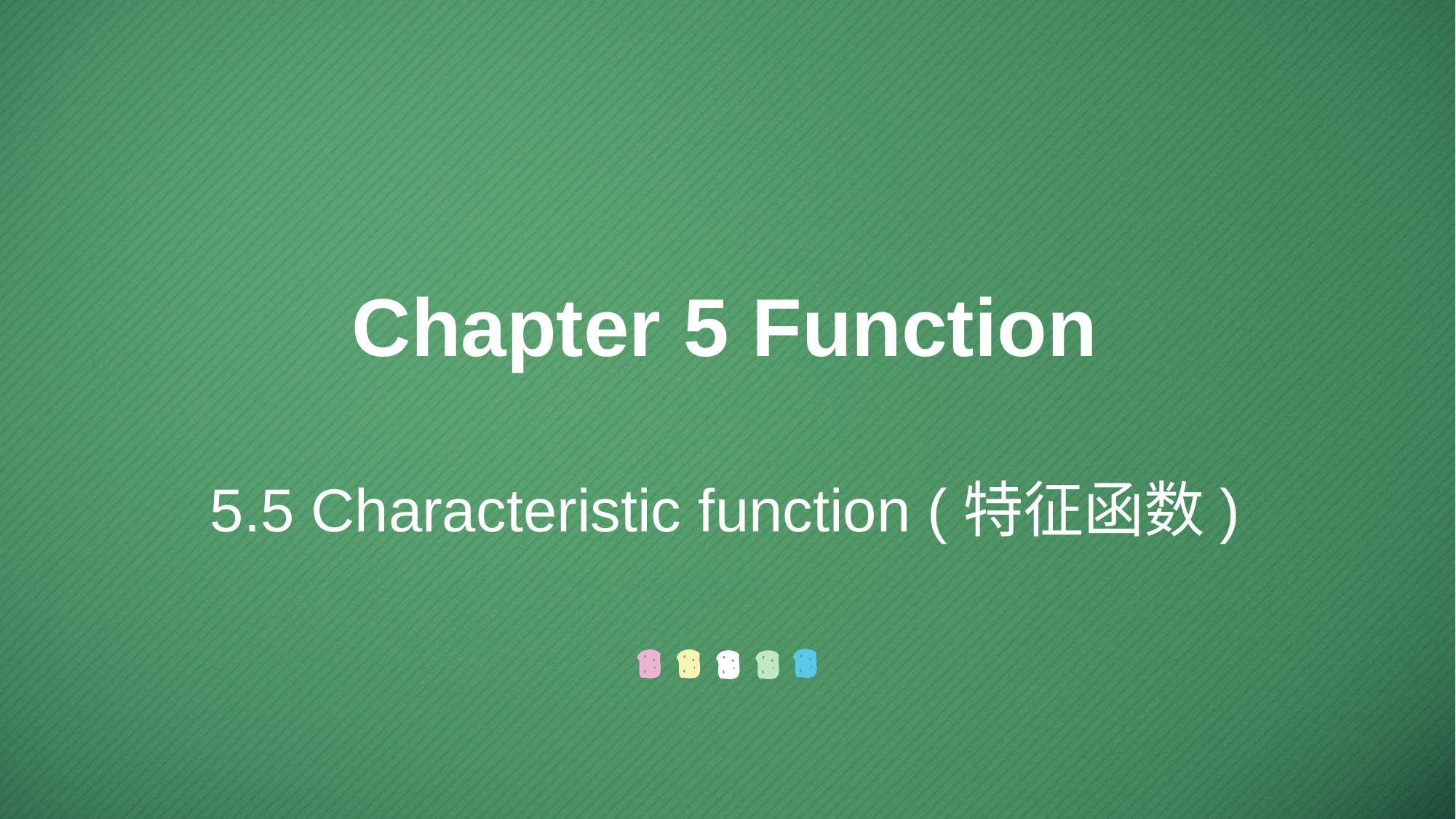

Chapter 5 Function

5.5 Characteristic function (特征函数)